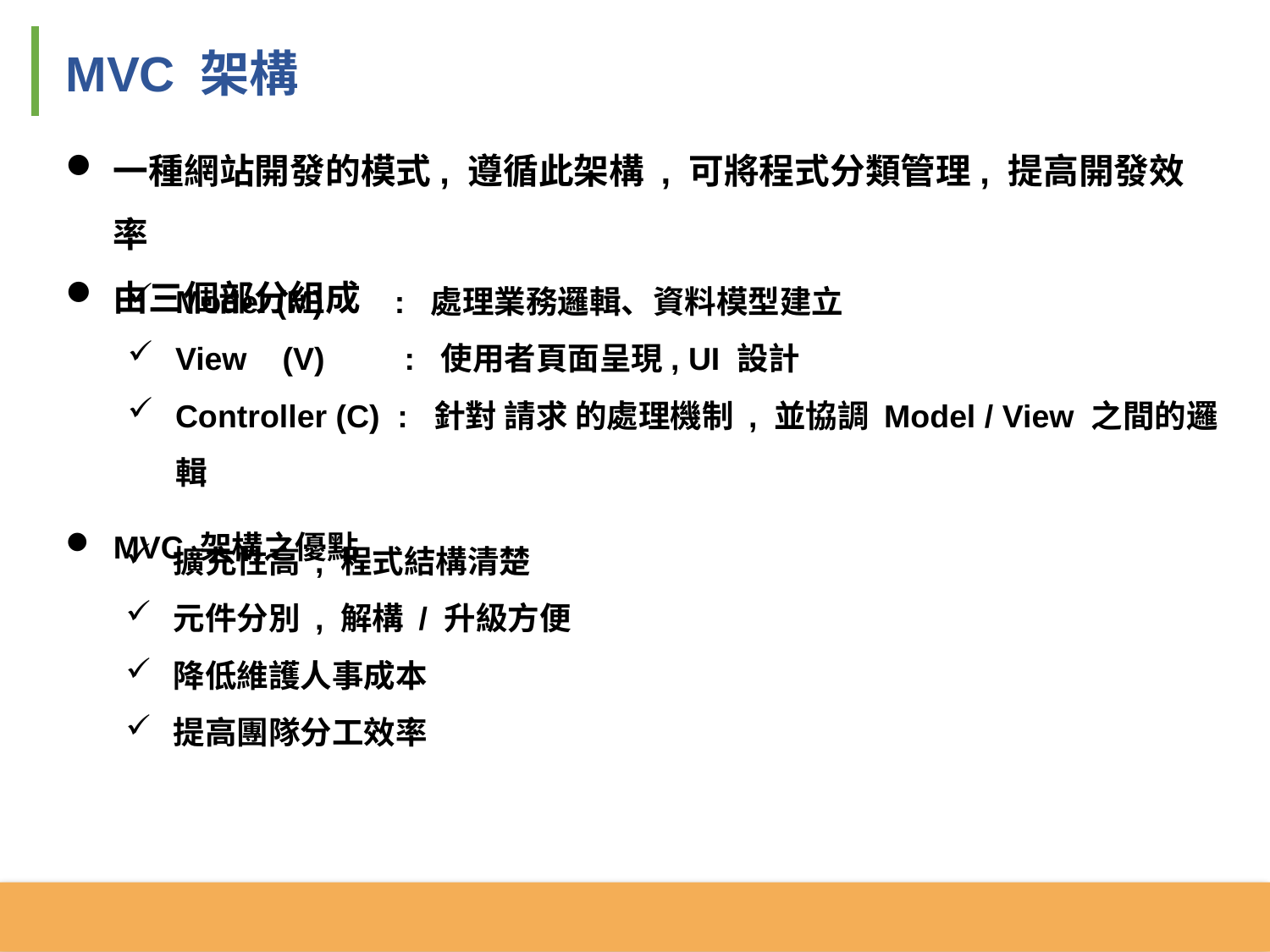

MVC 架構
一種網站開發的模式, 遵循此架構 , 可將程式分類管理, 提高開發效率
由三個部分組成

MVC 架構之優點
Model (M)        :  處理業務邏輯、資料模型建立
View    (V)         :  使用者頁面呈現, UI 設計
Controller (C)  :  針對 請求 的處理機制 , 並協調 Model / View 之間的邏輯
擴充性高 , 程式結構清楚
元件分別 , 解構 / 升級方便
降低維護人事成本
提高團隊分工效率